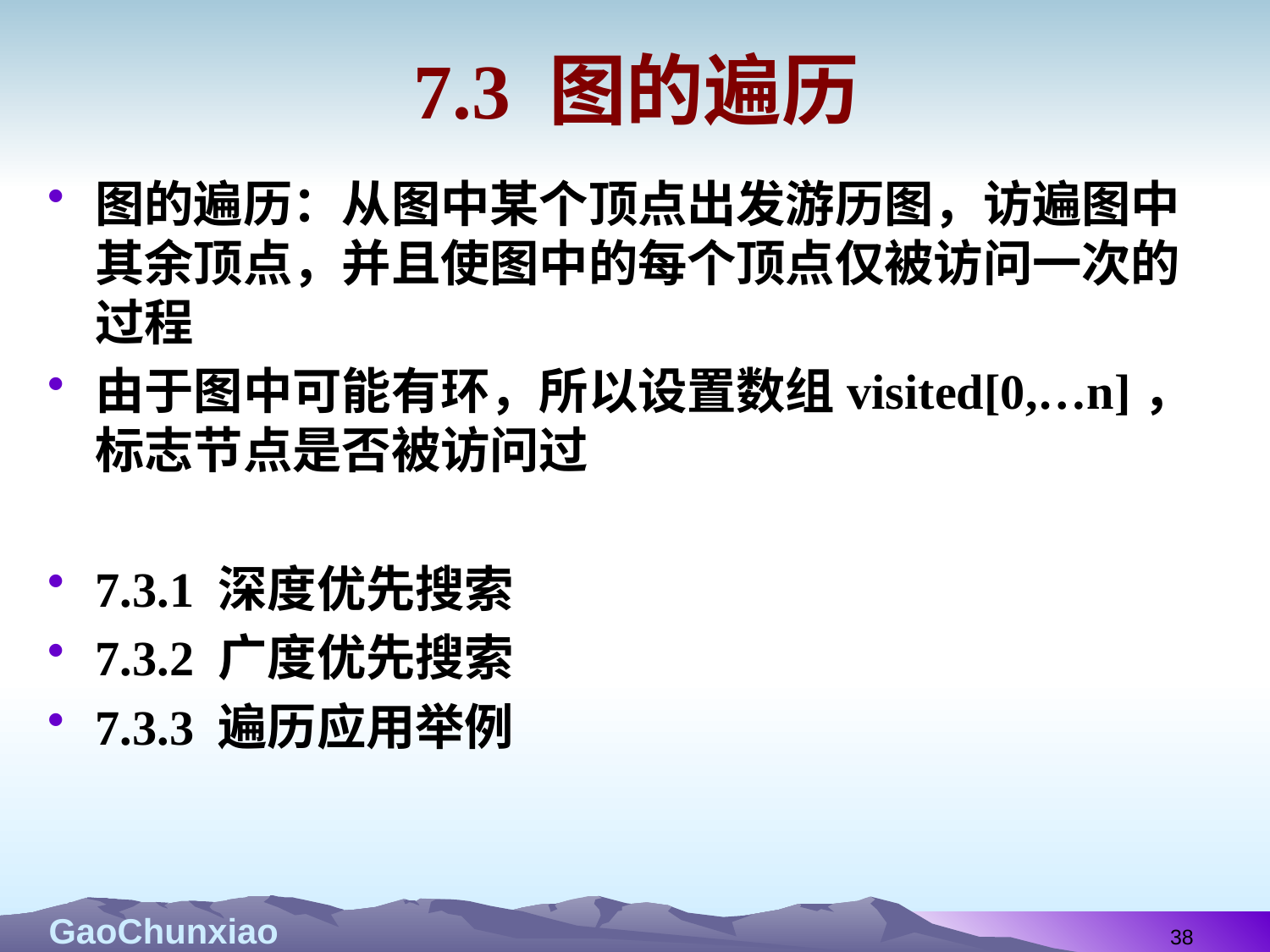

# 7.3 图的遍历
图的遍历：从图中某个顶点出发游历图，访遍图中其余顶点，并且使图中的每个顶点仅被访问一次的过程
由于图中可能有环，所以设置数组visited[0,…n]，标志节点是否被访问过

7.3.1 深度优先搜索
7.3.2 广度优先搜索
7.3.3 遍历应用举例
38